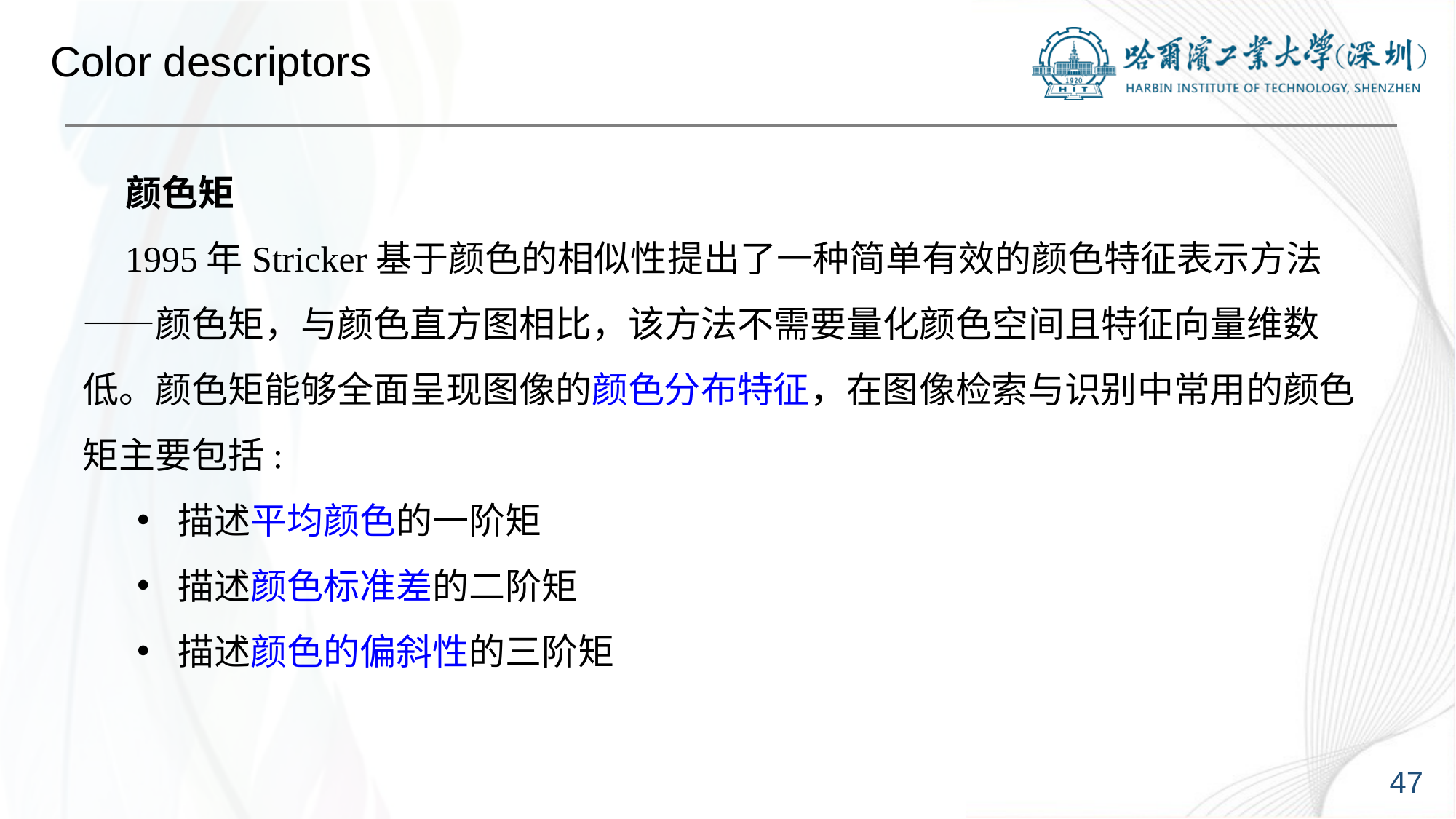

# Color descriptors
颜色矩
1995年Stricker基于颜色的相似性提出了一种简单有效的颜色特征表示方法——颜色矩，与颜色直方图相比，该方法不需要量化颜色空间且特征向量维数低。颜色矩能够全面呈现图像的颜色分布特征，在图像检索与识别中常用的颜色矩主要包括:
描述平均颜色的一阶矩
描述颜色标准差的二阶矩
描述颜色的偏斜性的三阶矩
47